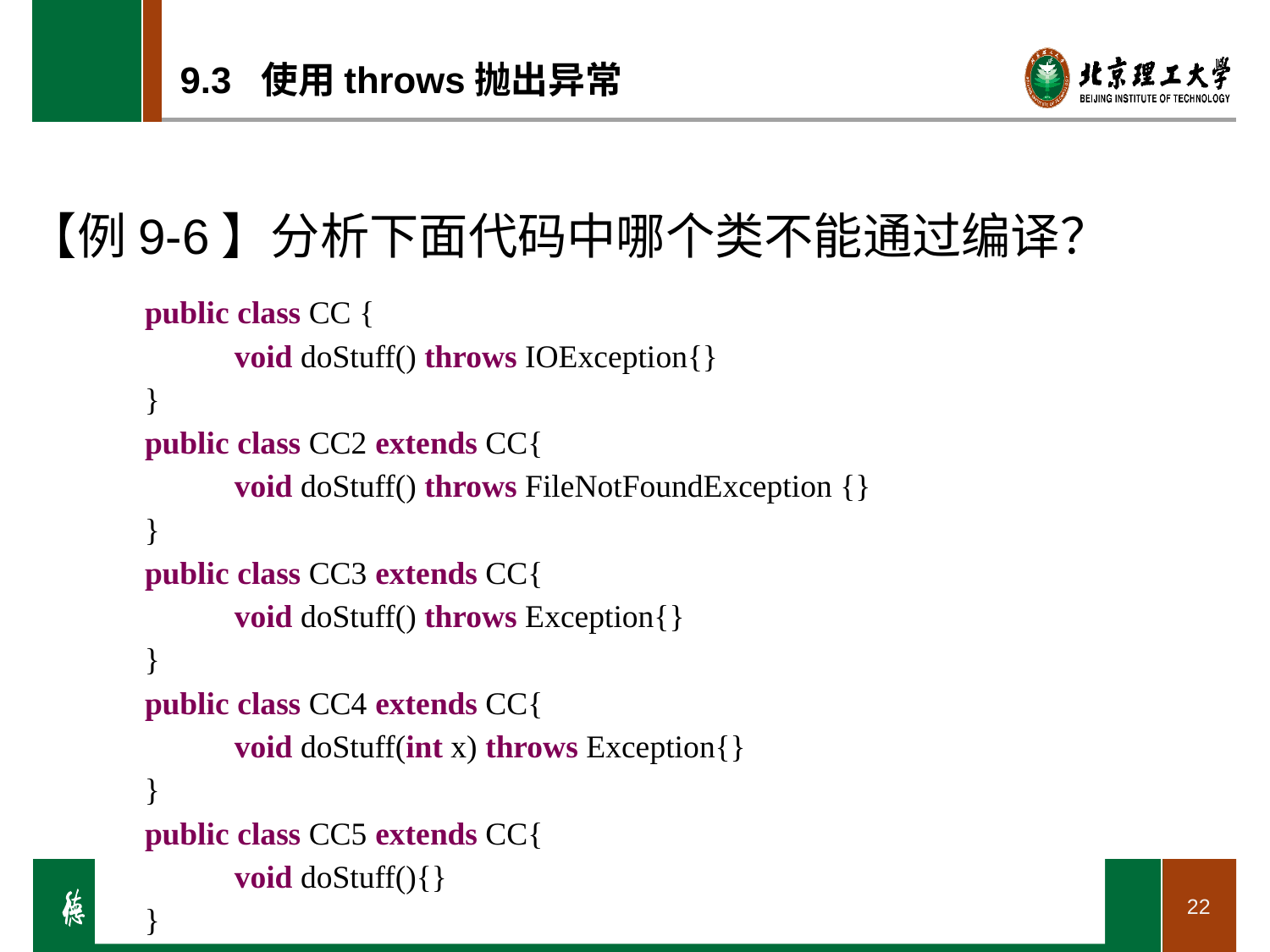

# 9.3  使用throws抛出异常
【例9-6】分析下面代码中哪个类不能通过编译？

public class CC {
	void doStuff() throws IOException{}
}
public class CC2 extends CC{
	void doStuff() throws FileNotFoundException {}
}
public class CC3 extends CC{
	void doStuff() throws Exception{}
}
public class CC4 extends CC{
	void doStuff(int x) throws Exception{}
}
public class CC5 extends CC{
	void doStuff(){}
}